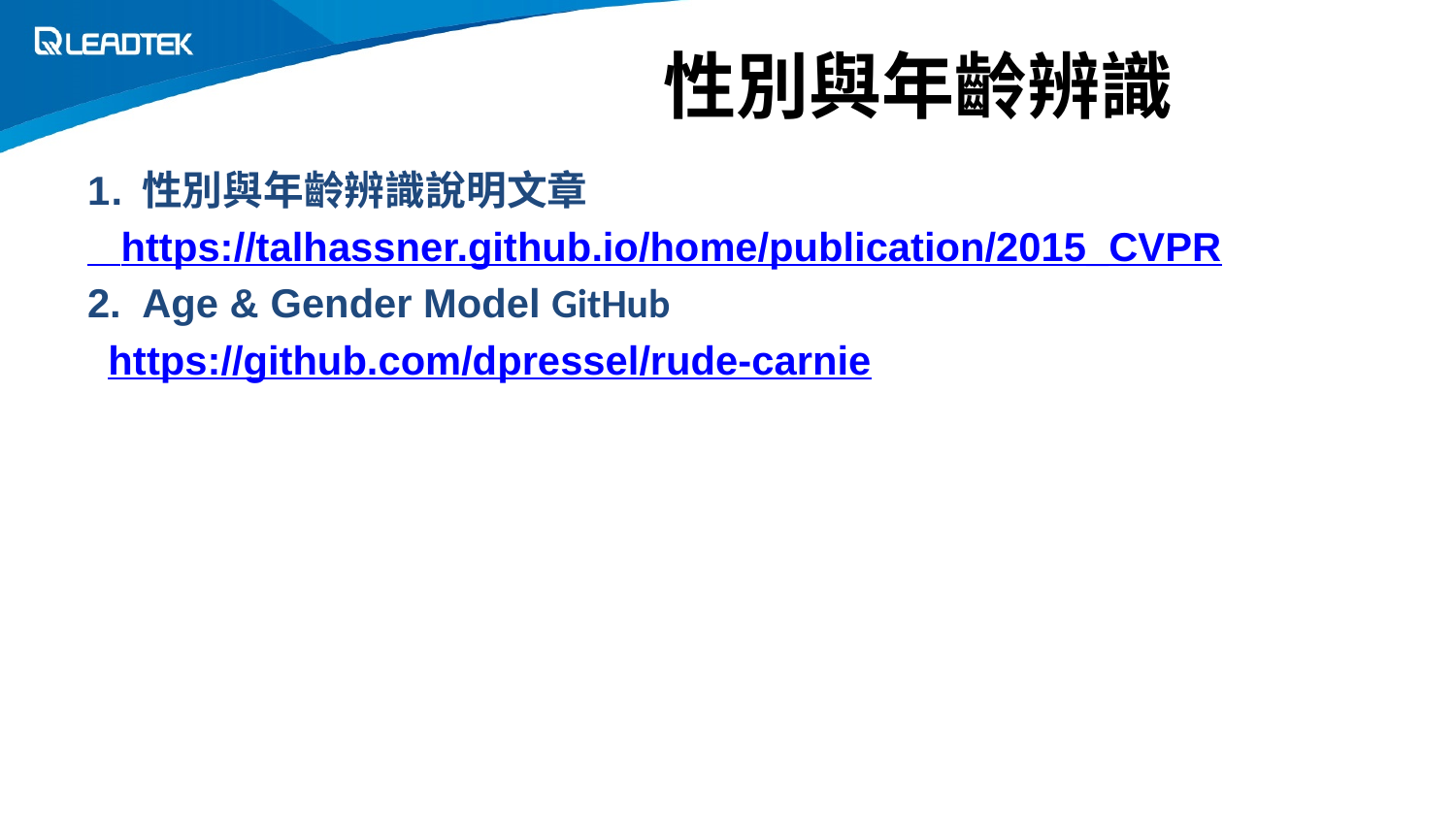

# 性別與年齡辨識
性別與年齡辨識說明文章
   https://talhassner.github.io/home/publication/2015_CVPR
Age & Gender Model GitHub
https://github.com/dpressel/rude-carnie